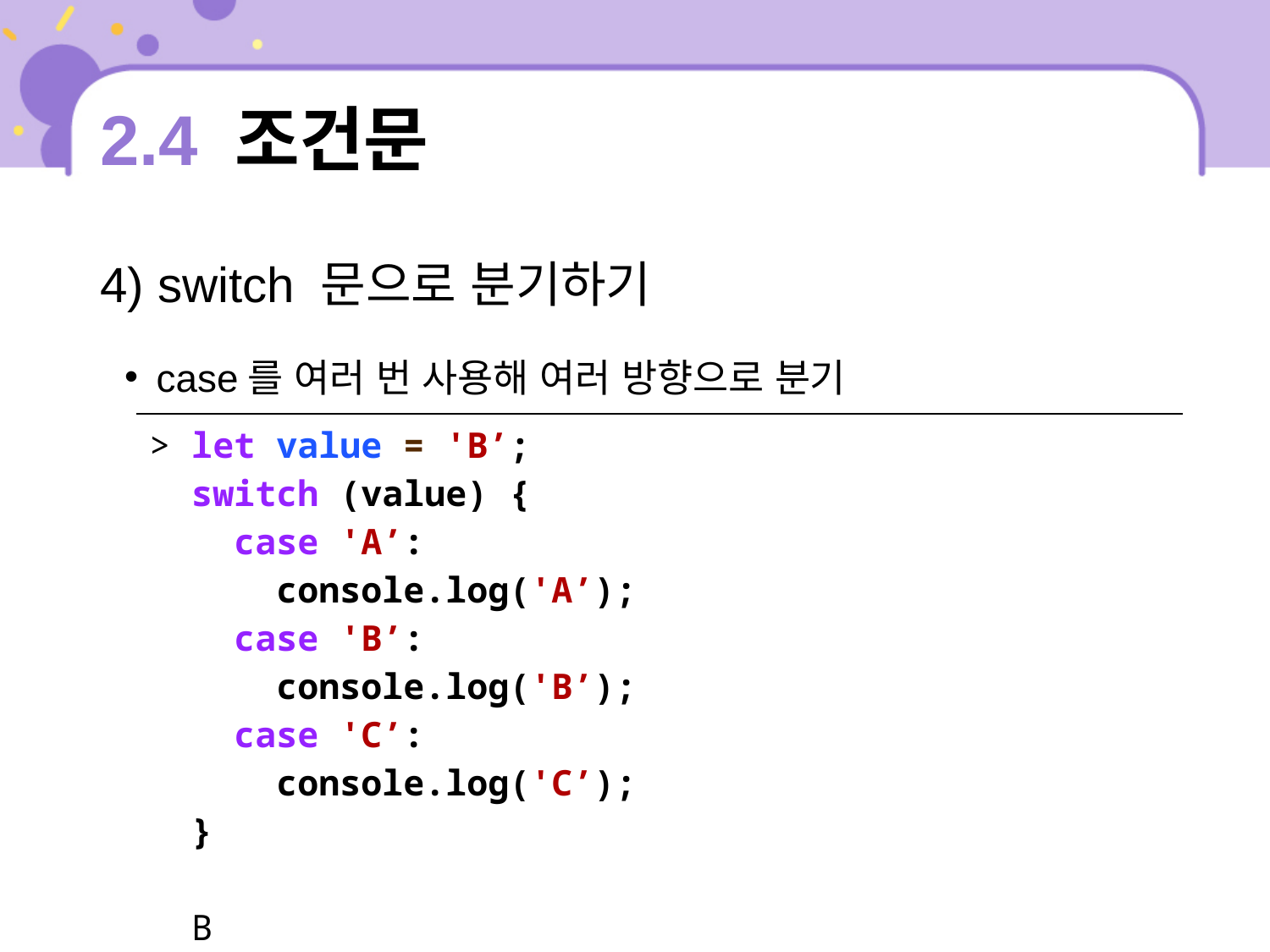

# 2.4 조건문
4) switch 문으로 분기하기
case를 여러 번 사용해 여러 방향으로 분기
| > let value = 'B’; switch (value) { case 'A’: console.log('A’); case 'B’: console.log('B’); case 'C’: console.log('C’); } B C |
| --- |